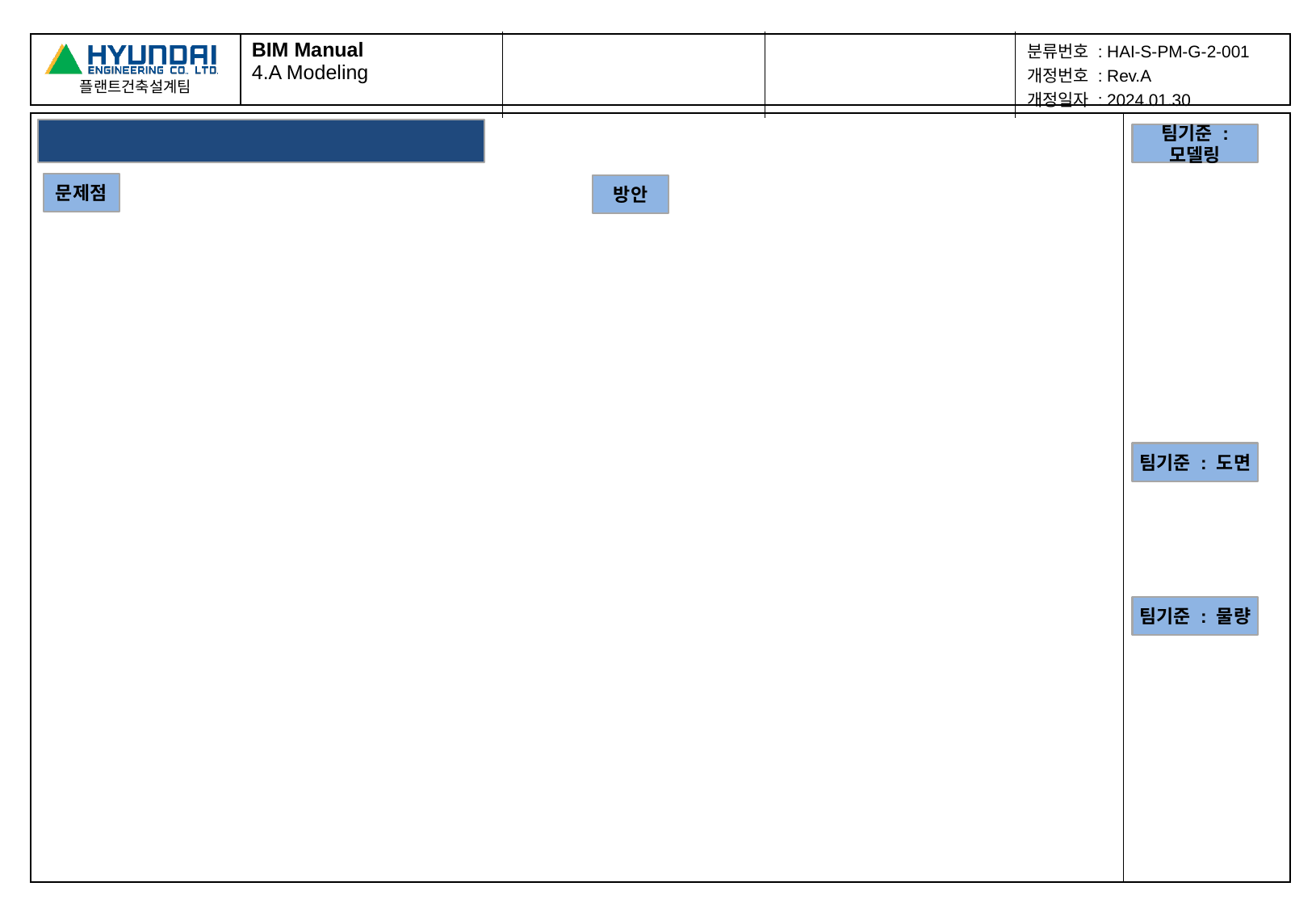

| BIM Manual 4.A Modeling |  |  | 분류번호 : HAI-S-PM-G-2-001 개정번호 : Rev.A 개정일자 : 2024.01.30 |
| --- | --- | --- | --- |
|  |  |
| --- | --- |

팀기준 : 모델링
문제점
방안
팀기준 : 도면
팀기준 : 물량